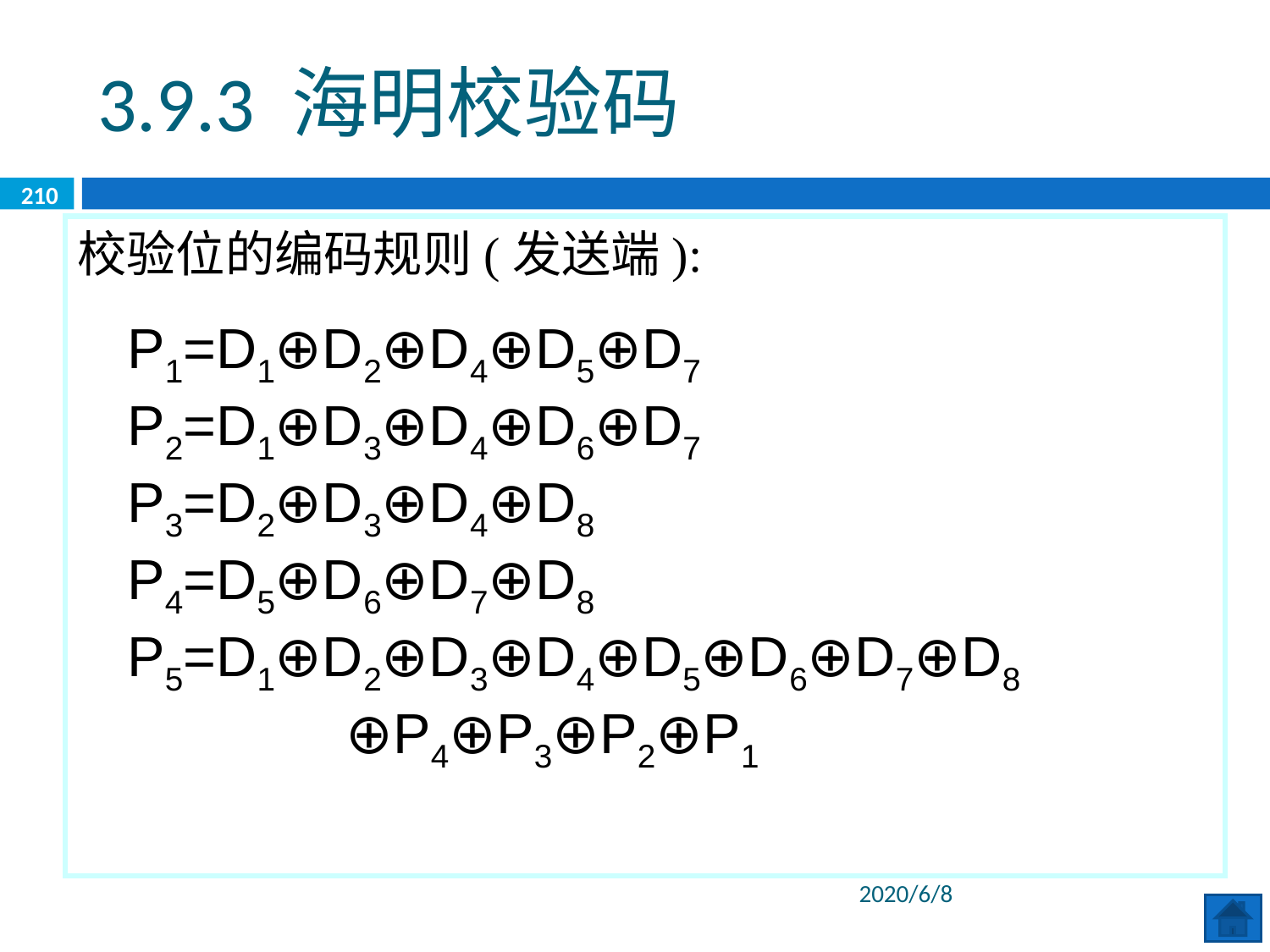

3.9.3 海明校验码
210
校验位的编码规则(发送端):

P1=D1⊕D2⊕D4⊕D5⊕D7           P2=D1⊕D3⊕D4⊕D6⊕D7             P3=D2⊕D3⊕D4⊕D8                   P4=D5⊕D6⊕D7⊕D8
P5=D1⊕D2⊕D3⊕D4⊕D5⊕D6⊕D7⊕D8
                        ⊕P4⊕P3⊕P2⊕P1

2020/6/8